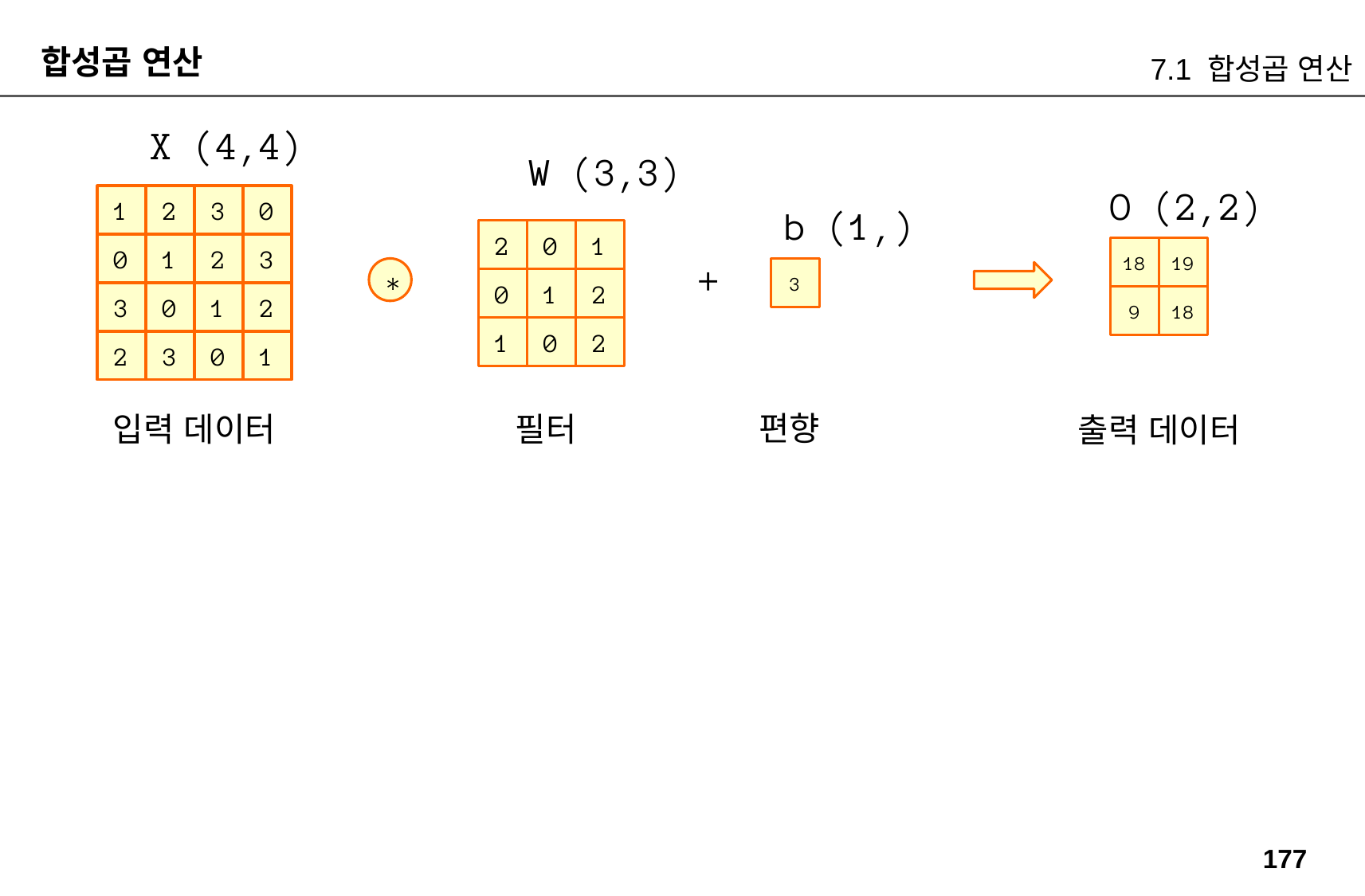

합성곱 연산
7.1 합성곱 연산
X (4,4)
W (3,3)
O (2,2)
1
2
3
0
b (1,)
2
0
1
0
1
2
1
0
2
0
1
2
3
18
19
+
*
3

3
0
1
2
9
18
2
3
0
1
편향
입력 데이터
필터
출력 데이터